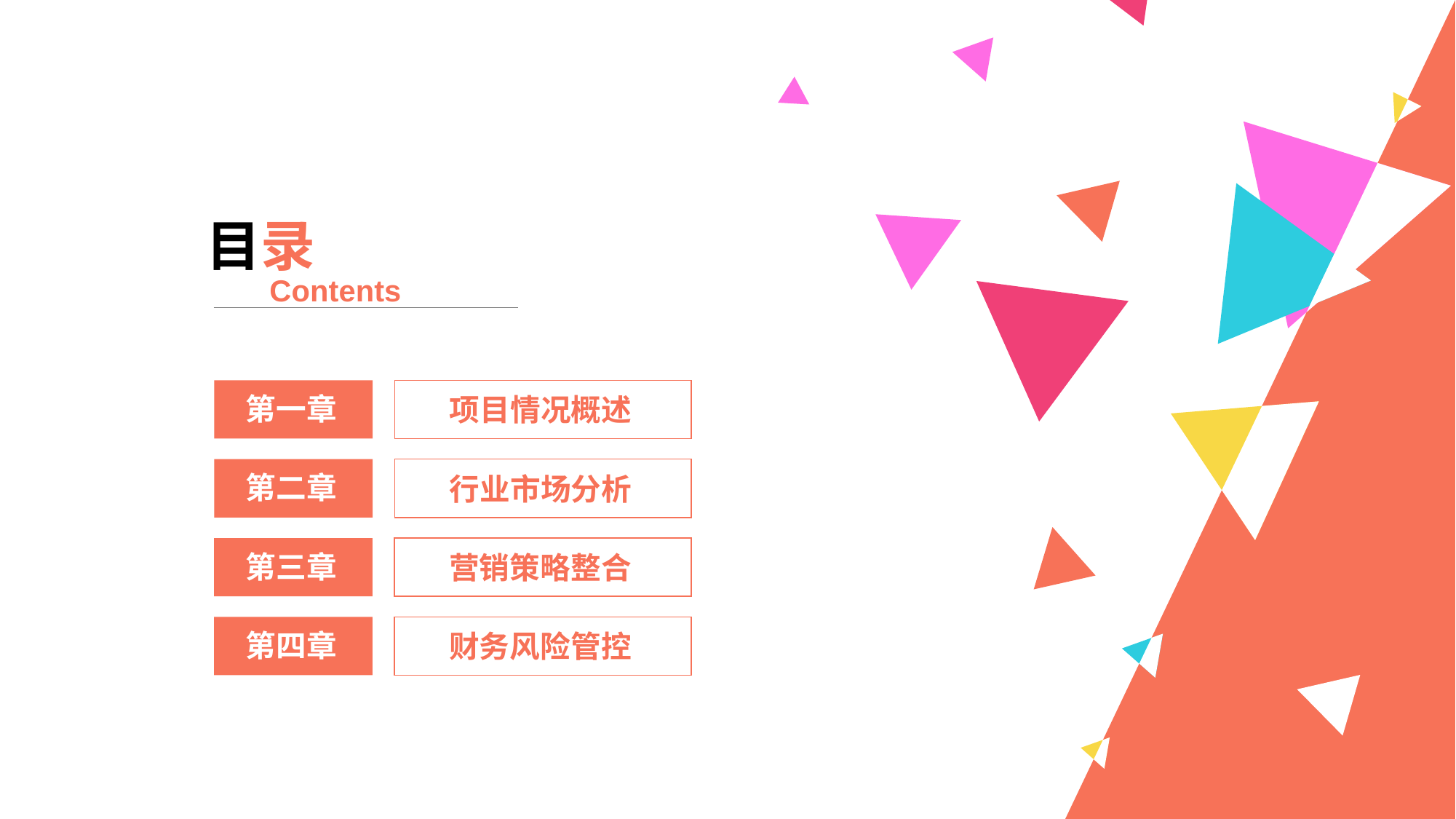

目录
Contents

第一章
项目情况概述

第二章
行业市场分析

第三章
营销策略整合

第四章
财务风险管控